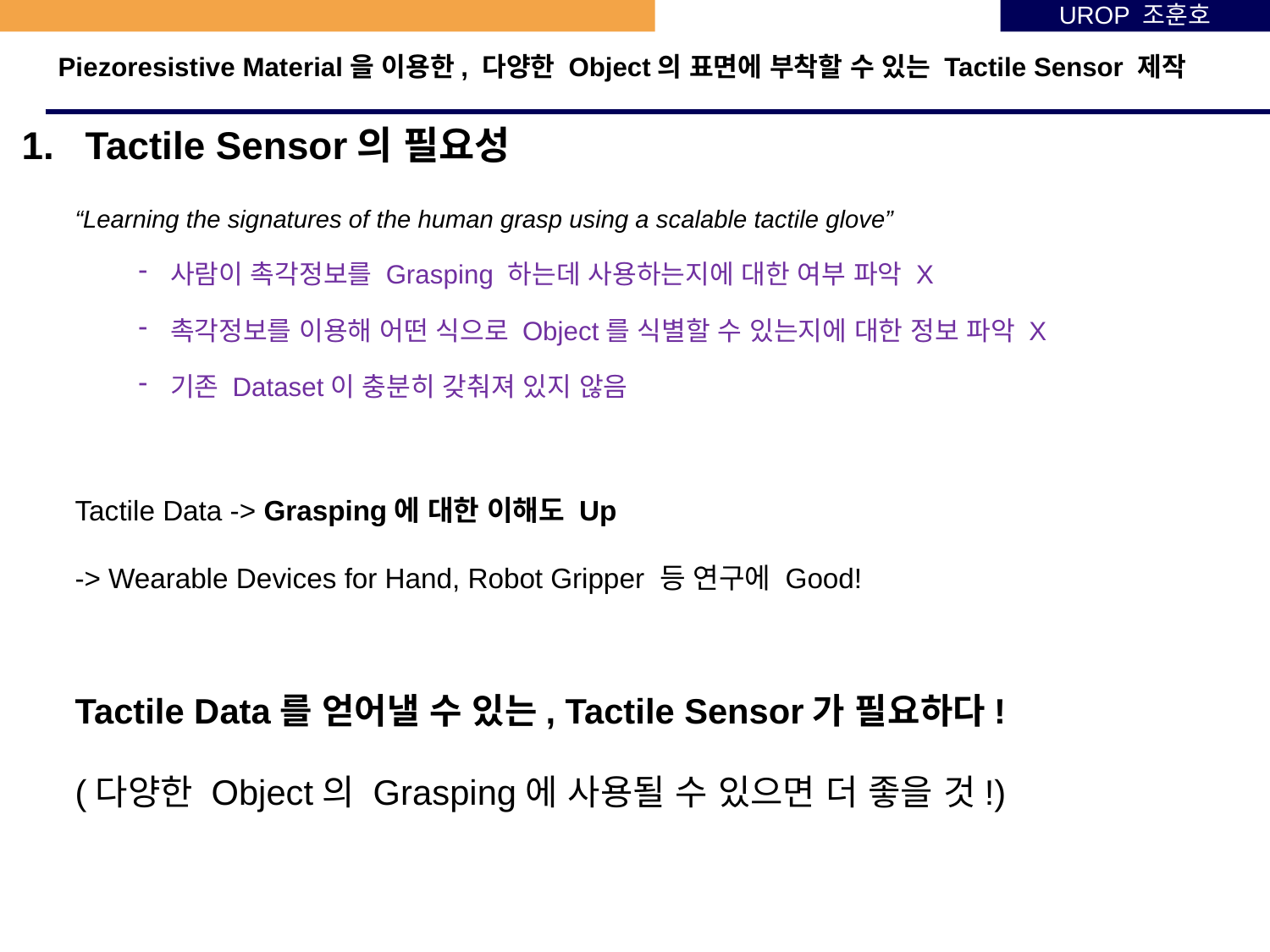

UROP 조훈호
# Piezoresistive Material을 이용한, 다양한 Object의 표면에 부착할 수 있는 Tactile Sensor 제작
Tactile Sensor의 필요성
“Learning the signatures of the human grasp using a scalable tactile glove”
사람이 촉각정보를 Grasping 하는데 사용하는지에 대한 여부 파악 X
촉각정보를 이용해 어떤 식으로 Object를 식별할 수 있는지에 대한 정보 파악 X
기존 Dataset이 충분히 갖춰져 있지 않음

Tactile Data -> Grasping에 대한 이해도 Up
-> Wearable Devices for Hand, Robot Gripper 등 연구에 Good!

Tactile Data를 얻어낼 수 있는, Tactile Sensor가 필요하다!
(다양한 Object의 Grasping에 사용될 수 있으면 더 좋을 것!)